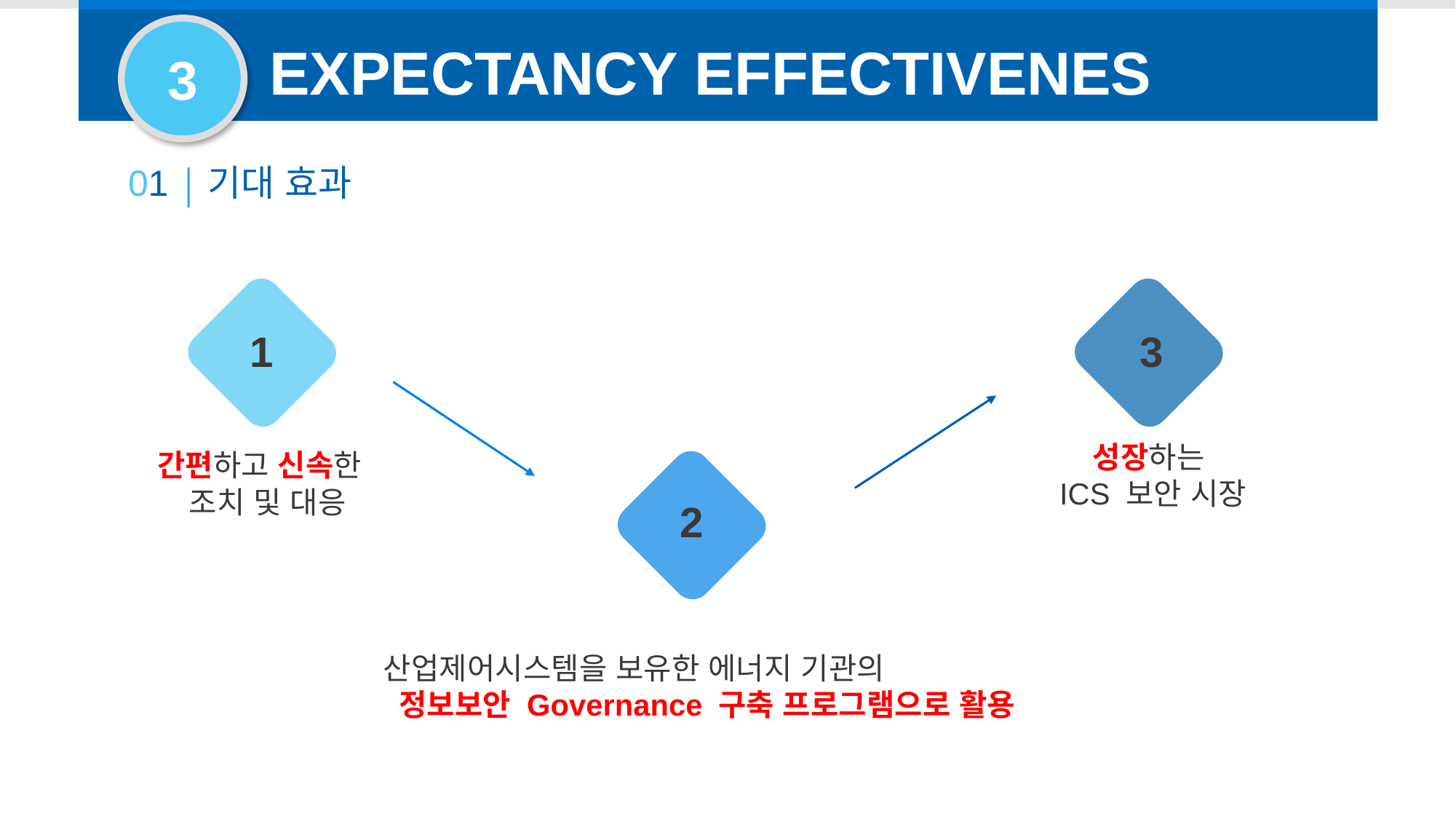

3
EXPECTANCY EFFECTIVENES
01   기대 효과

3
1
성장하는
 ICS 보안 시장
간편하고 신속한
 조치 및 대응

2
산업제어시스템을 보유한 에너지 기관의
 정보보안 Governance 구축 프로그램으로 활용